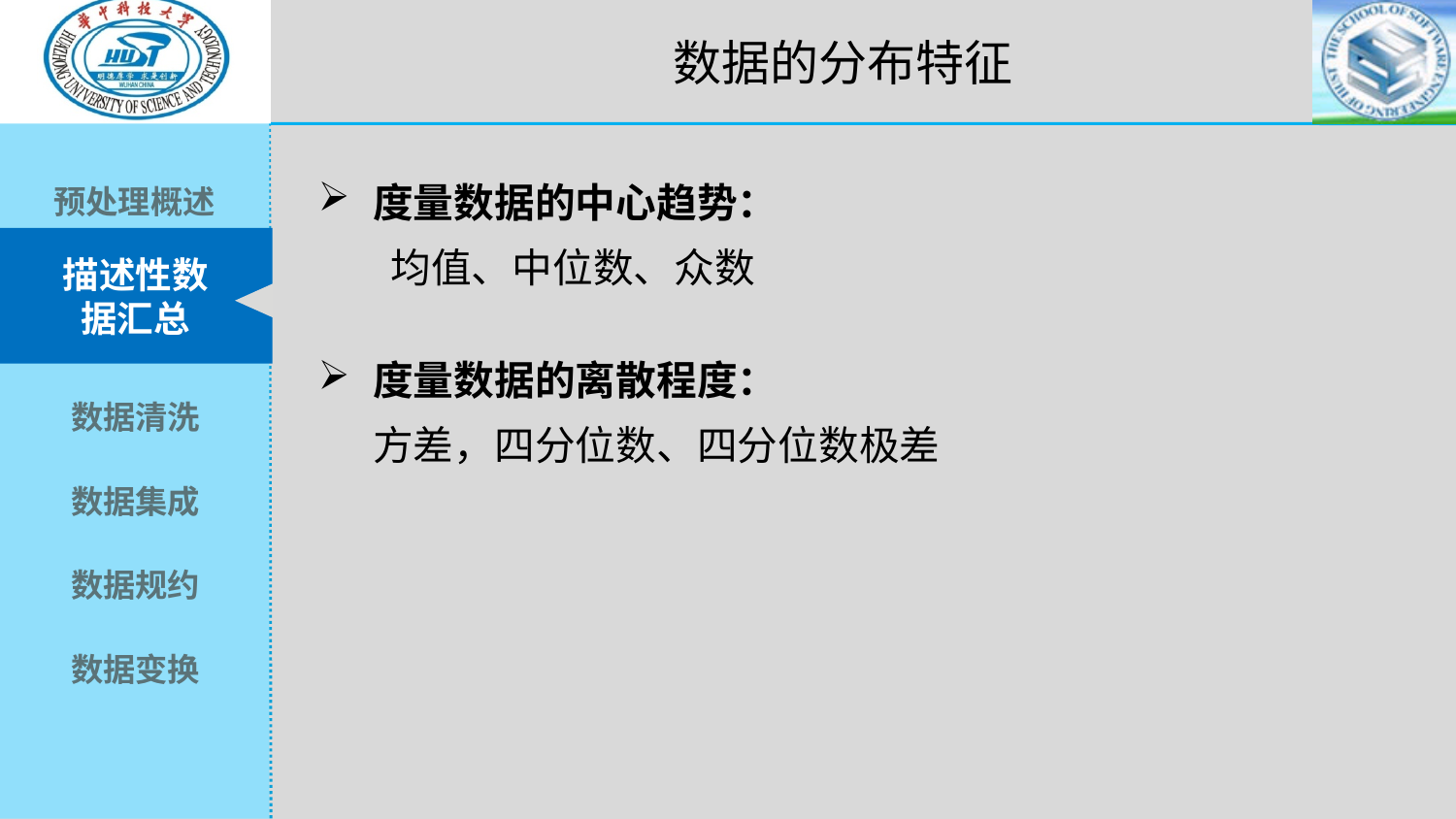

数据的分布特征
度量数据的中心趋势：
       均值、中位数、众数
度量数据的离散程度：
     方差，四分位数、四分位数极差